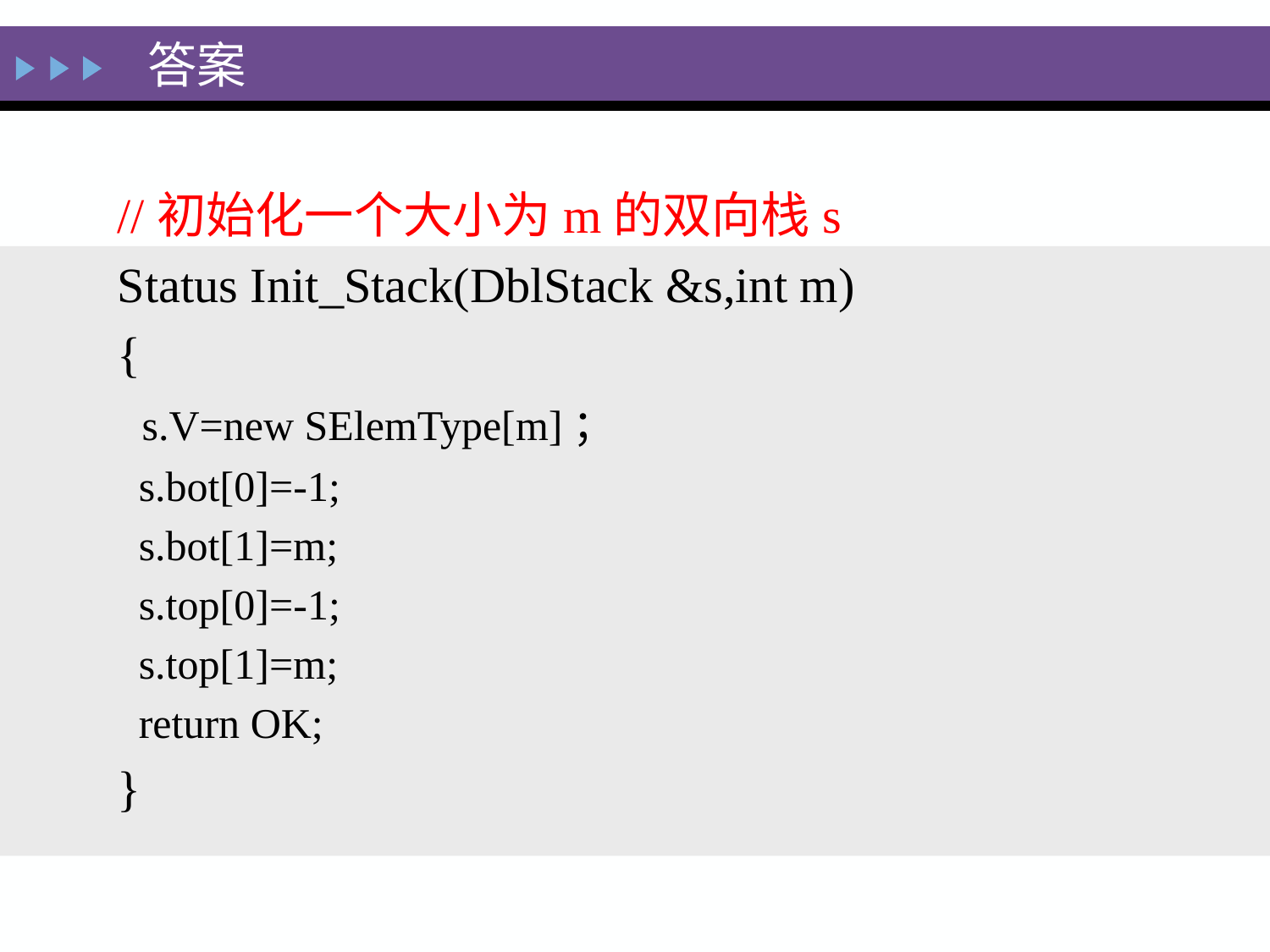

答案
//初始化一个大小为m的双向栈s
Status Init_Stack(DblStack &s,int m)
{
  s.V=new SElemType[m]；
  s.bot[0]=-1;
  s.bot[1]=m;
  s.top[0]=-1;
  s.top[1]=m;
  return OK;
}